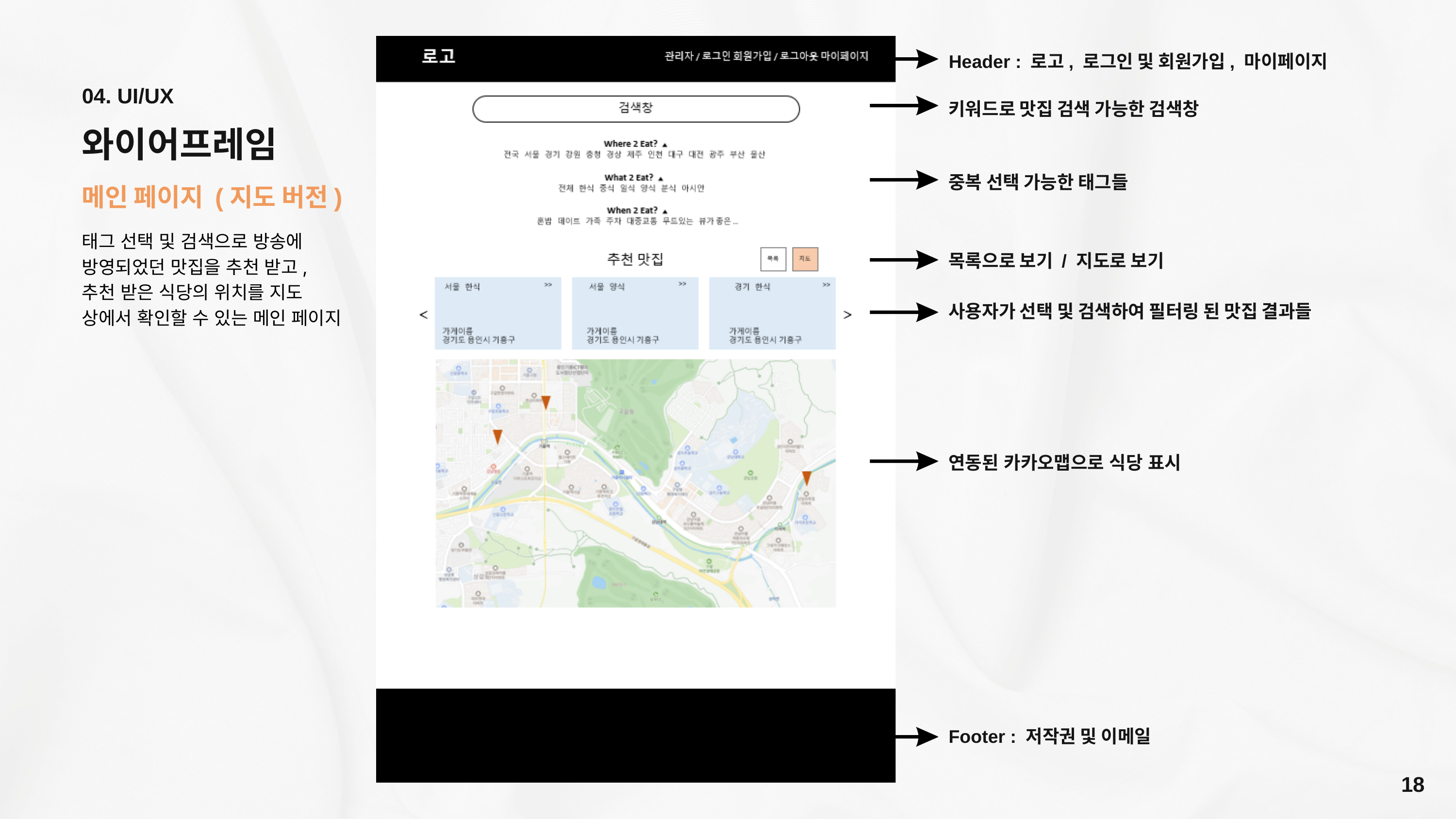

Header : 로고, 로그인 및 회원가입, 마이페이지

04. UI/UX
키워드로 맛집 검색 가능한 검색창

와이어프레임
중복 선택 가능한 태그들

메인 페이지 (지도 버전)
태그 선택 및 검색으로 방송에
방영되었던 맛집을 추천 받고,
추천 받은 식당의 위치를 지도
상에서 확인할 수 있는 메인 페이지
목록으로 보기 / 지도로 보기

사용자가 선택 및 검색하여 필터링 된 맛집 결과들

연동된 카카오맵으로 식당 표시

Footer : 저작권 및 이메일

18